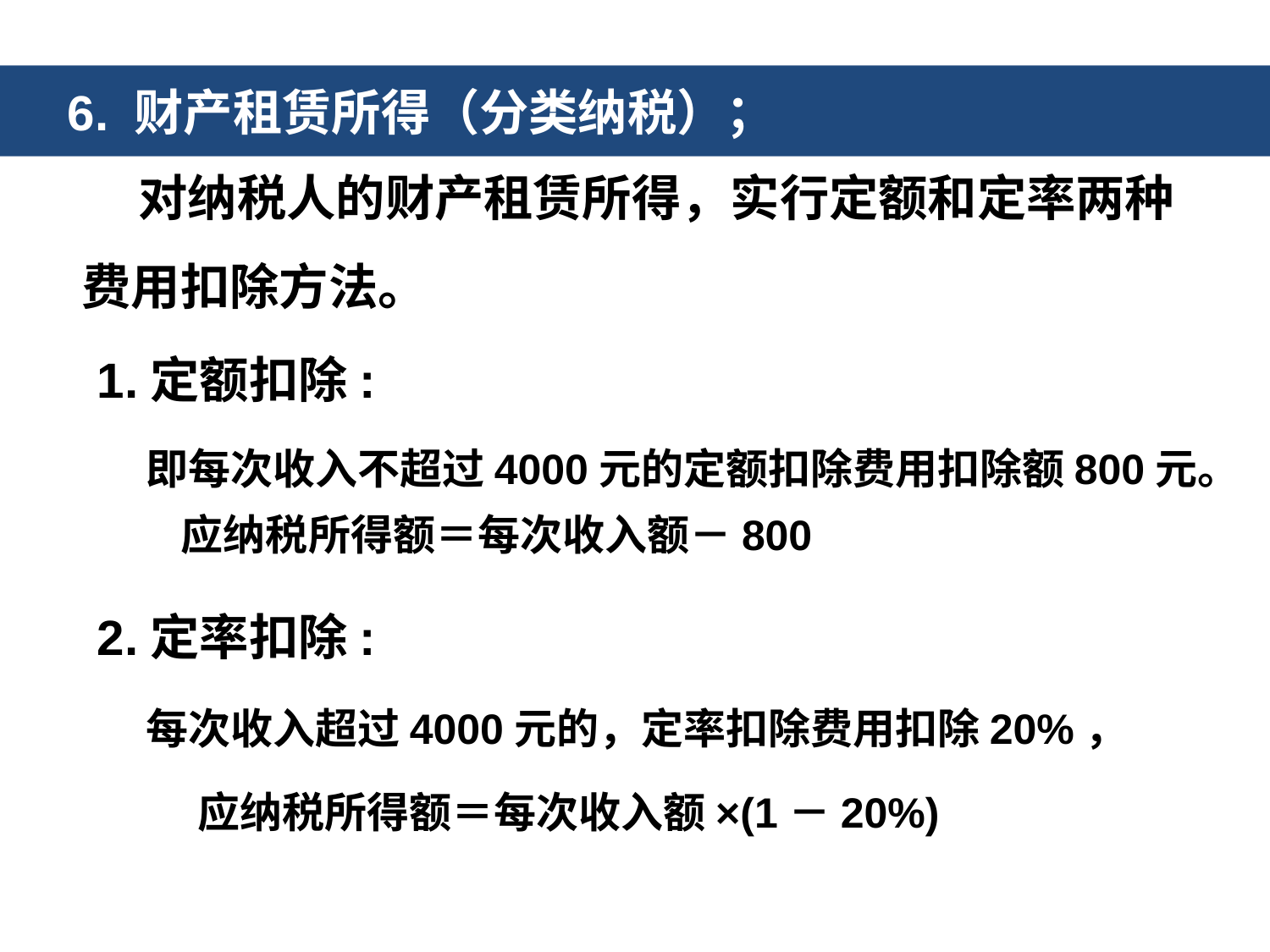

6. 财产租赁所得（分类纳税）；
    对纳税人的财产租赁所得，实行定额和定率两种费用扣除方法。
1.定额扣除:
    即每次收入不超过4000元的定额扣除费用扣除额800元。
应纳税所得额＝每次收入额－800
2.定率扣除:
    每次收入超过4000元的，定率扣除费用扣除20%，
应纳税所得额＝每次收入额×(1－20%)